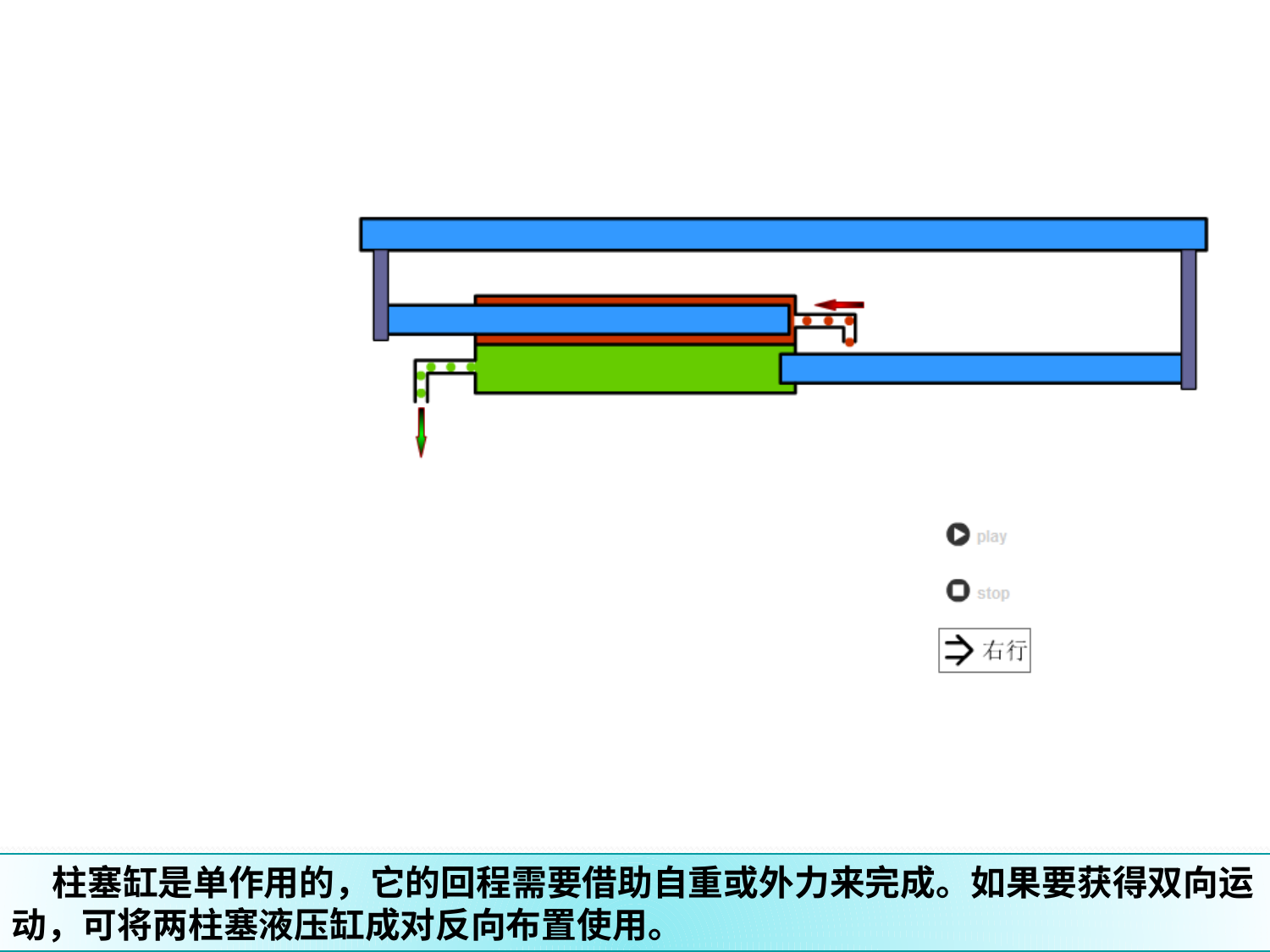

柱塞缸是单作用的，它的回程需要借助自重或外力来完成。如果要获得双向运动，可将两柱塞液压缸成对反向布置使用。